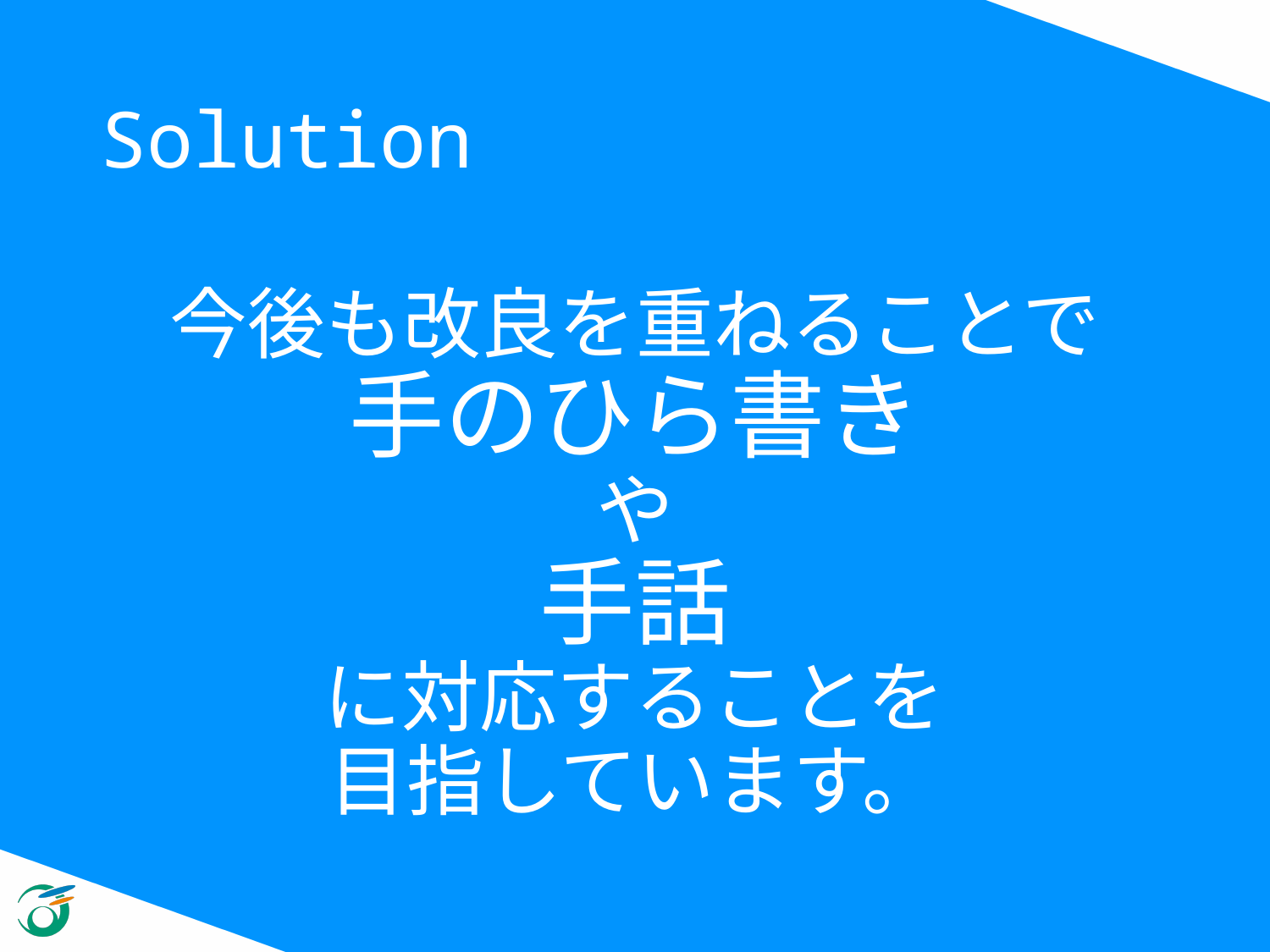

# Solution
今後も改良を重ねることで
手のひら書き
や
手話
に対応することを
目指しています。